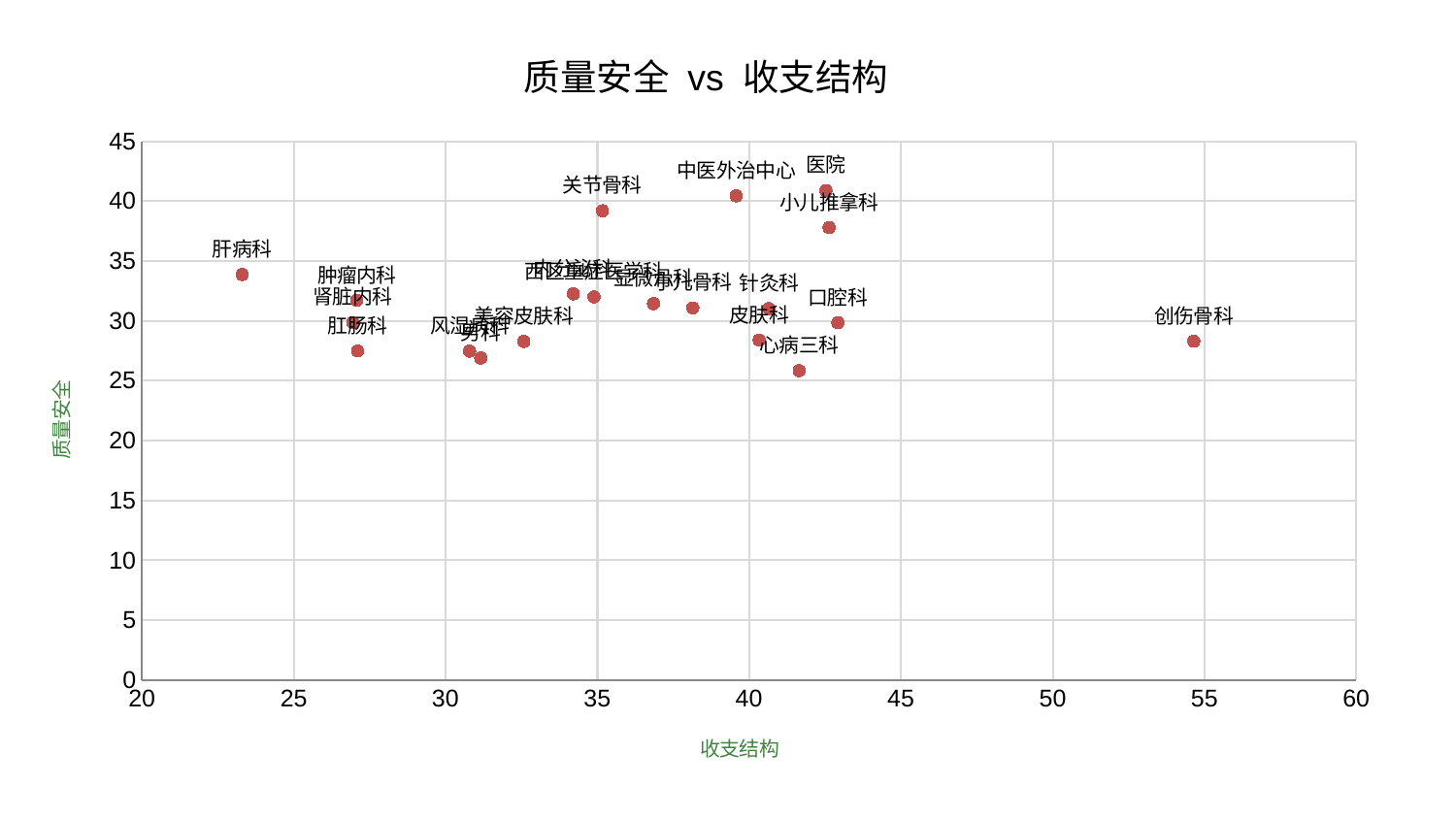

### Chart: 质量安全 vs 收支结构

| Category | 质量安全 |
|---|---|
162